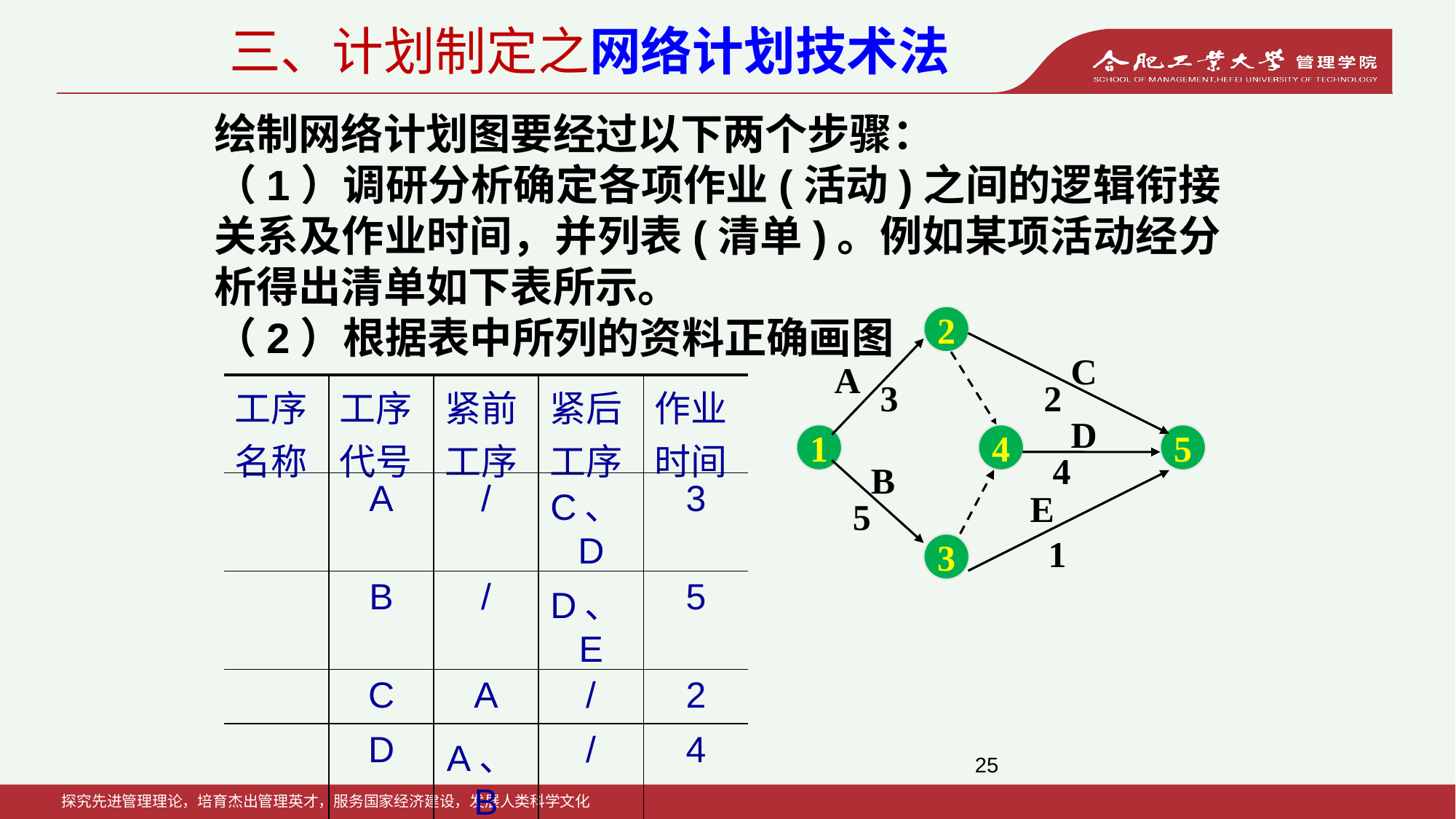

三、计划制定之网络计划技术法
绘制网络计划图要经过以下两个步骤：
（1）调研分析确定各项作业(活动)之间的逻辑衔接关系及作业时间，并列表(清单)。例如某项活动经分析得出清单如下表所示。
（2）根据表中所列的资料正确画图
2

C
2
A
3

| 工序名称 | 工序代号 | 紧前工序 | 紧后工序 | 作业时间 |
| --- | --- | --- | --- | --- |
|  | A | / | C、D | 3 |
|  | B | / | D、E | 5 |
|  | C | A | / | 2 |
|  | D | A、B | / | 4 |
|  | E | B | / | 1 |
D
4
1
4
5
B
5

E
1
3
25